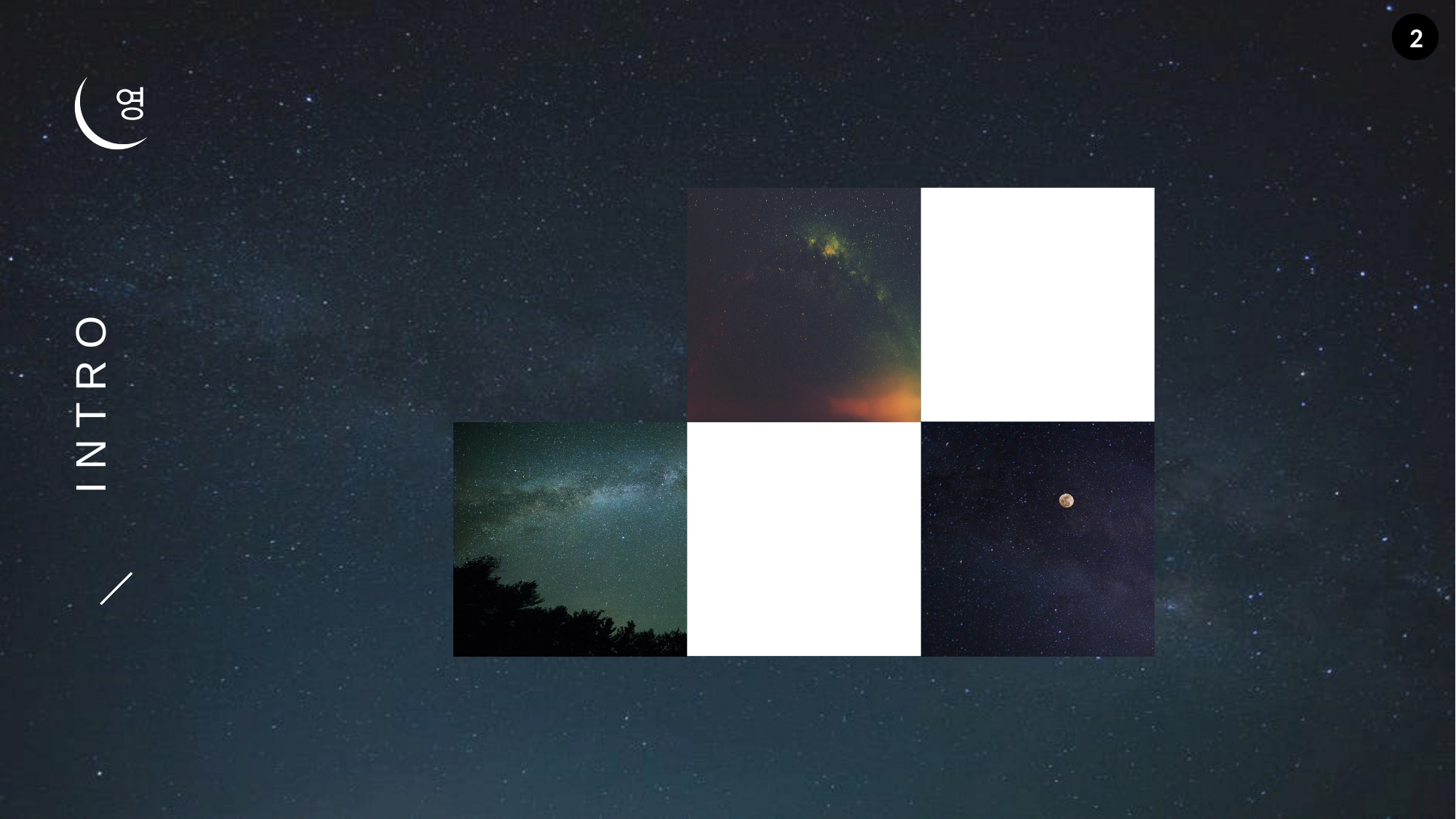

2
영

I N T R O